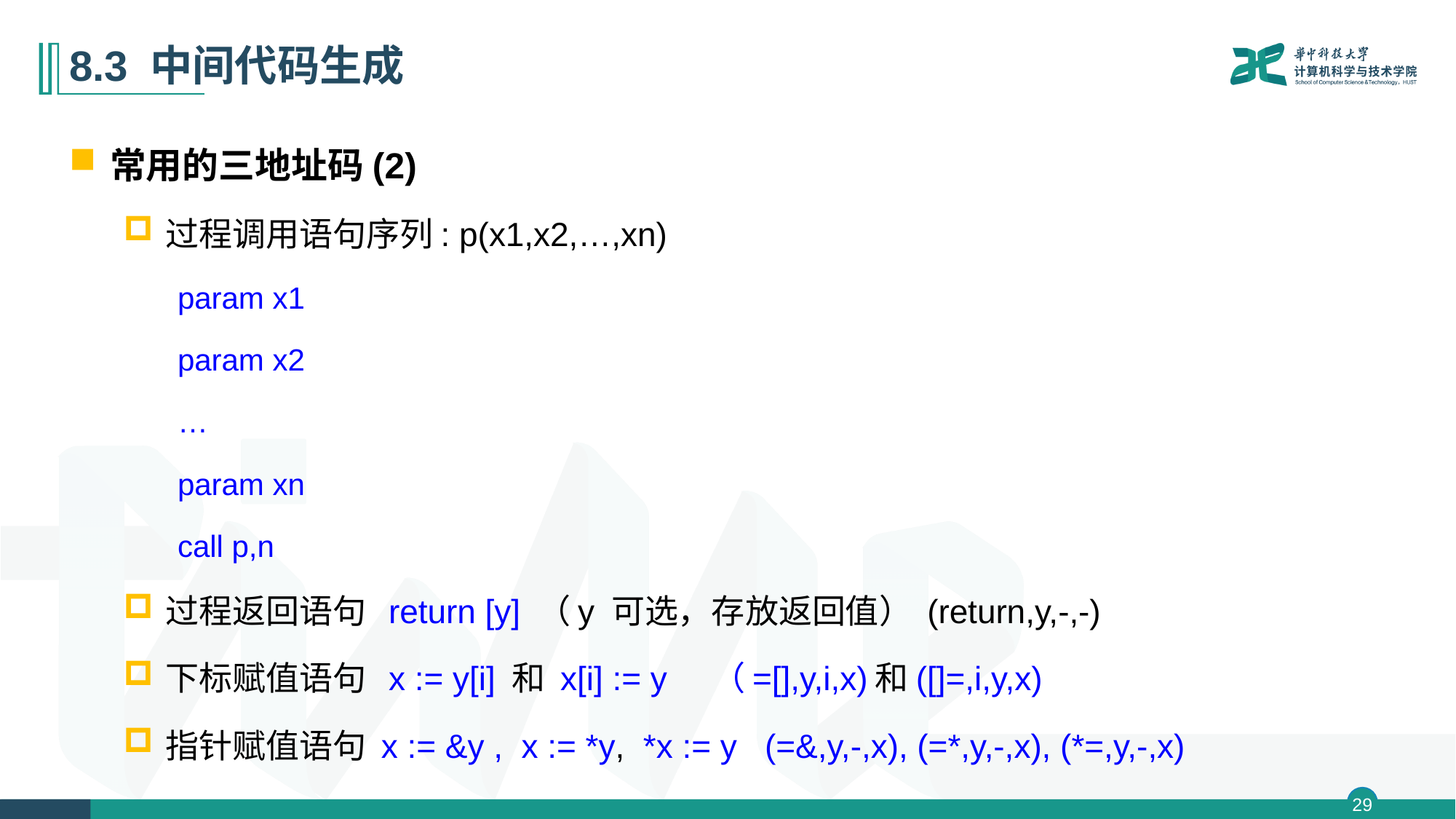

# 8.3 中间代码生成
常用的三地址码(2)
过程调用语句序列: p(x1,x2,…,xn)
param x1
param x2
…
param xn
call p,n
过程返回语句  return [y] （y 可选，存放返回值） (return,y,-,-)
下标赋值语句  x := y[i] 和 x[i] := y    （=[],y,i,x)和([]=,i,y,x)
指针赋值语句 x := &y ,  x := *y,  *x := y   (=&,y,-,x), (=*,y,-,x), (*=,y,-,x)